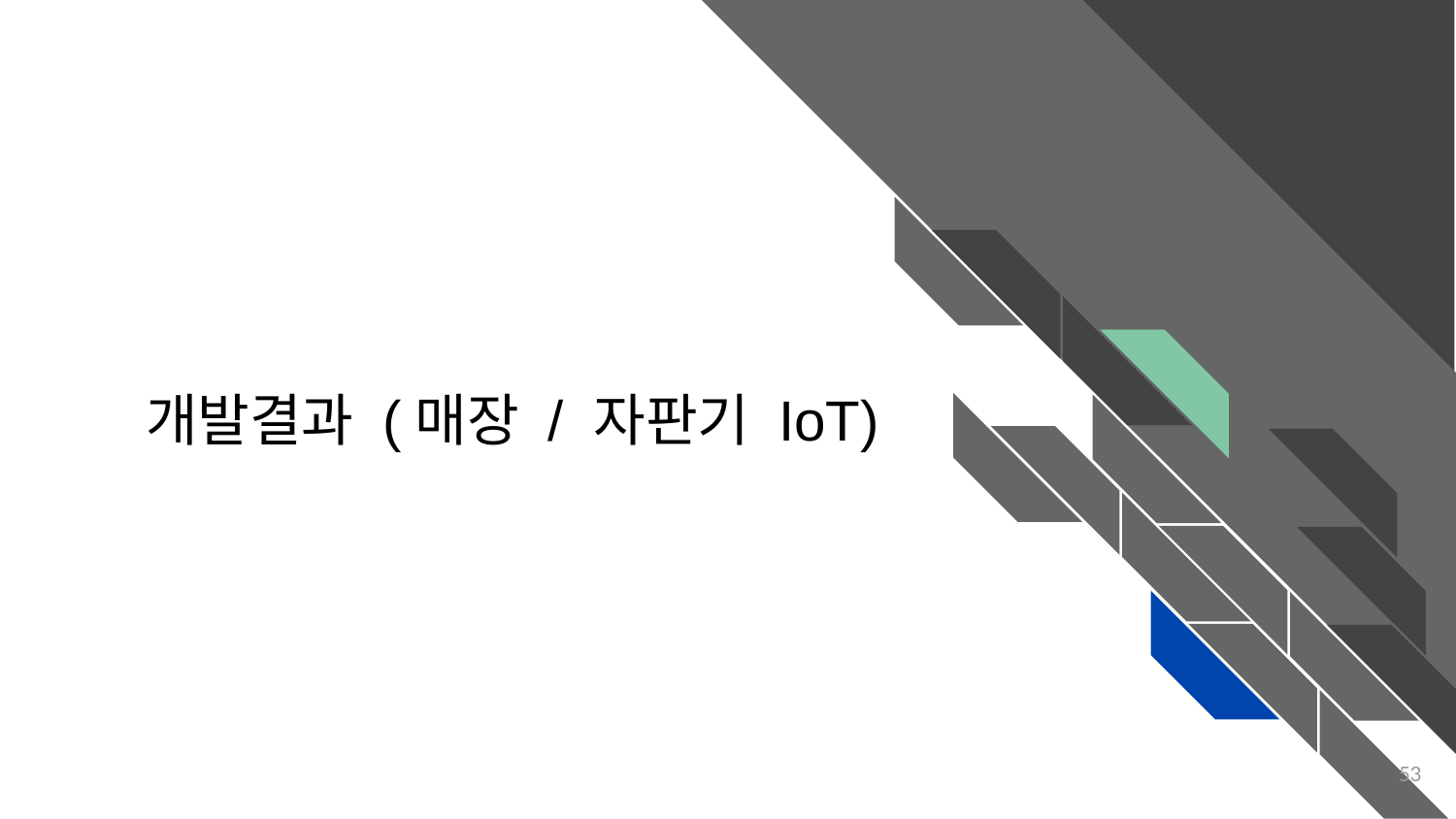

# 개발결과 (매장 / 자판기 IoT)
53